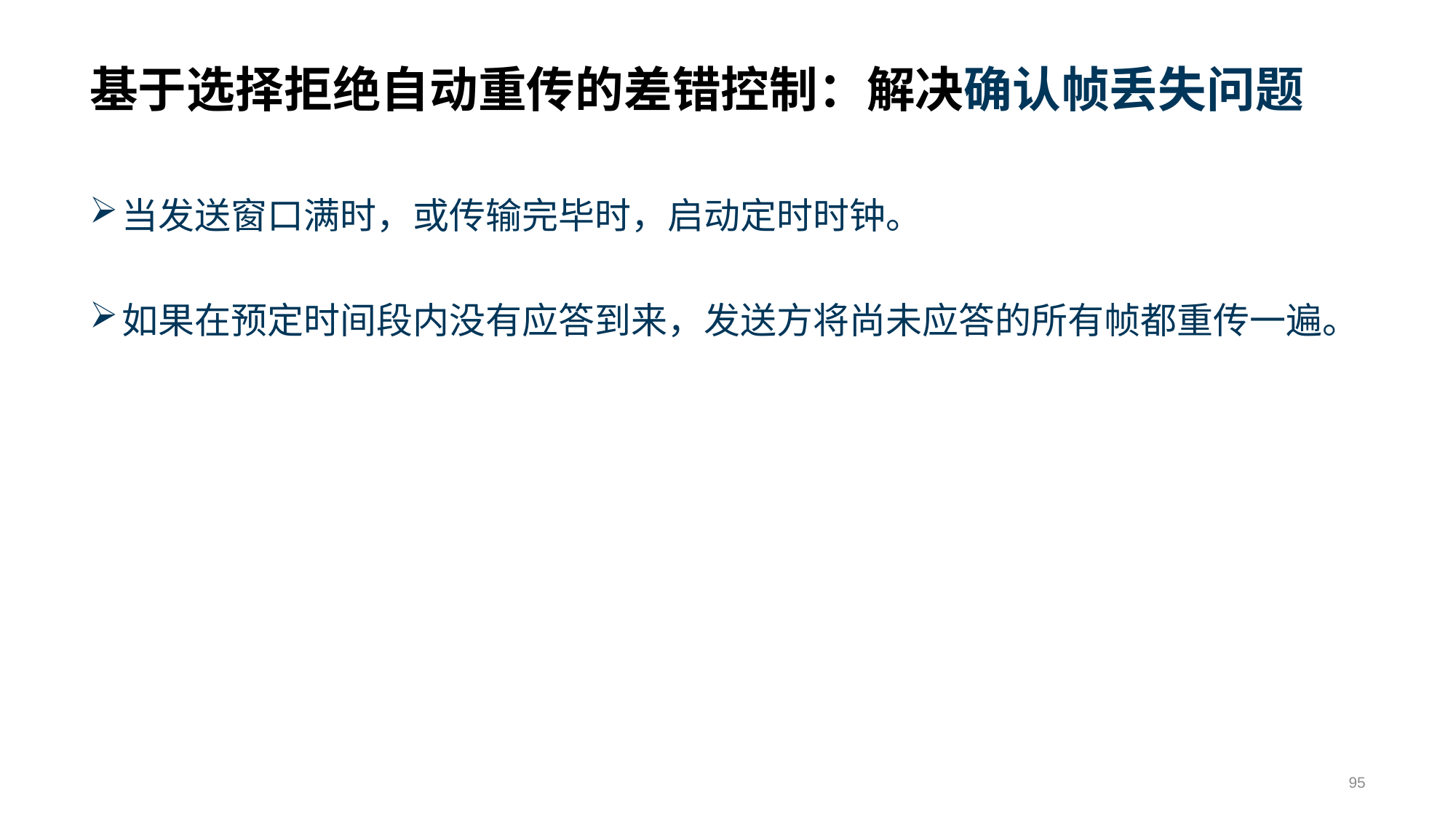

# 基于选择拒绝自动重传的差错控制：解决确认帧丢失问题

当发送窗口满时，或传输完毕时，启动定时时钟。

如果在预定时间段内没有应答到来，发送方将尚未应答的所有帧都重传一遍。

95